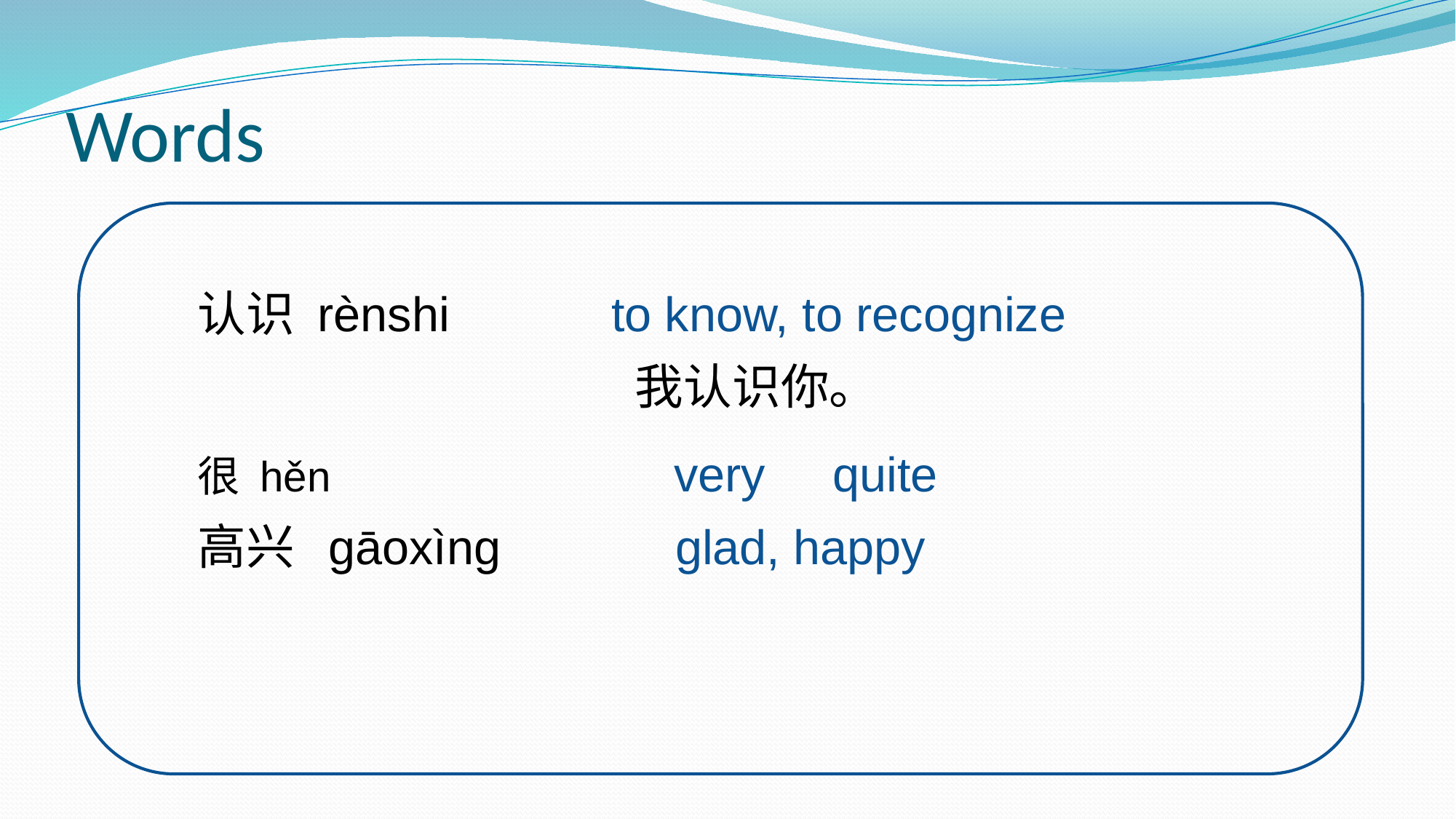

# Words

认识 rènshi            to know, to recognize
                                       我认识你。
很 hěn                             very     quite
高兴  gāoxìng             glad, happy